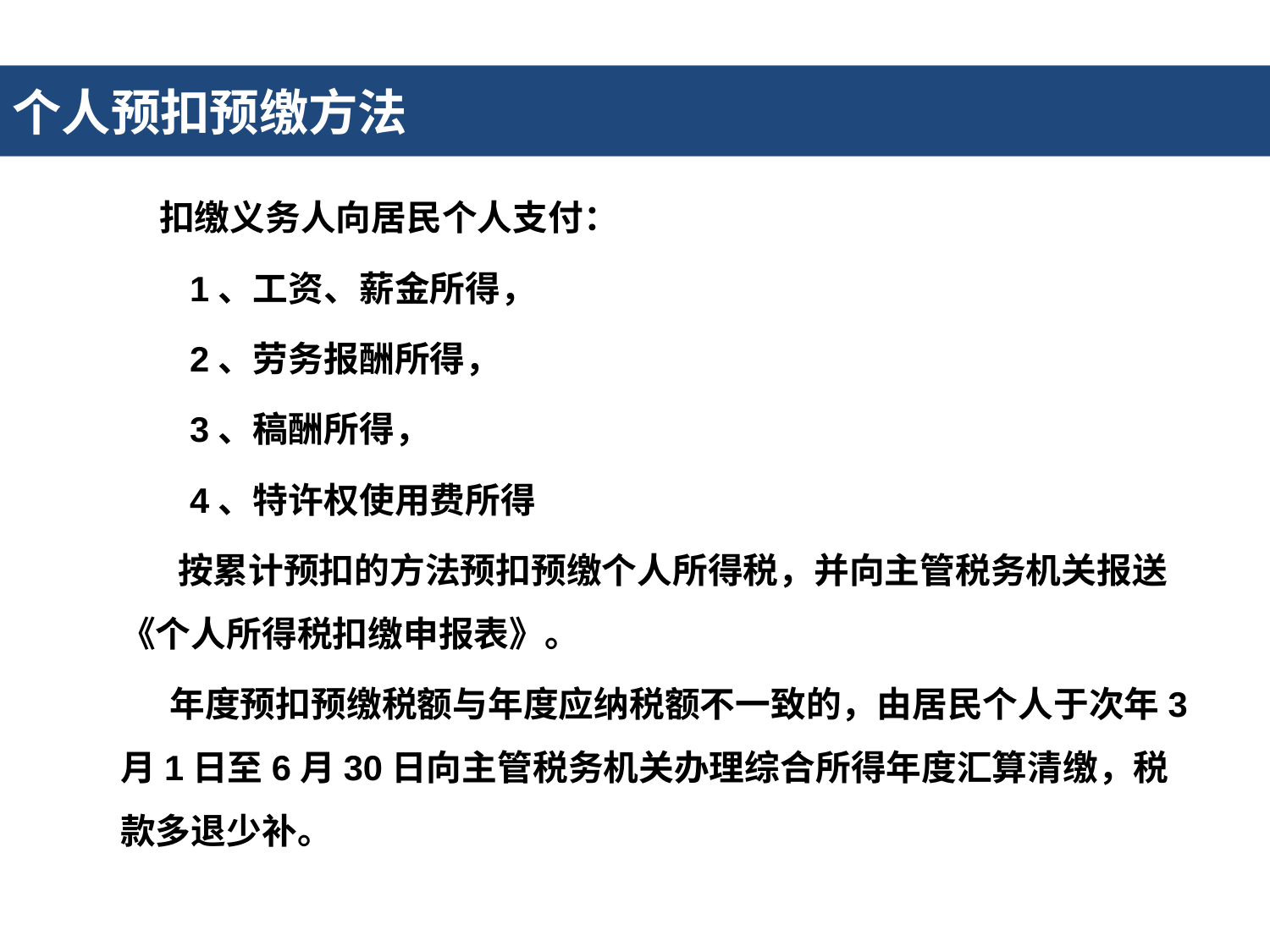

个人预扣预缴方法
            扣缴义务人向居民个人支付：
            1、工资、薪金所得，
            2、劳务报酬所得，
            3、稿酬所得，
            4、特许权使用费所得
            按累计预扣的方法预扣预缴个人所得税，并向主管税务机关报送《个人所得税扣缴申报表》。
           年度预扣预缴税额与年度应纳税额不一致的，由居民个人于次年3月1日至6月30日向主管税务机关办理综合所得年度汇算清缴，税款多退少补。